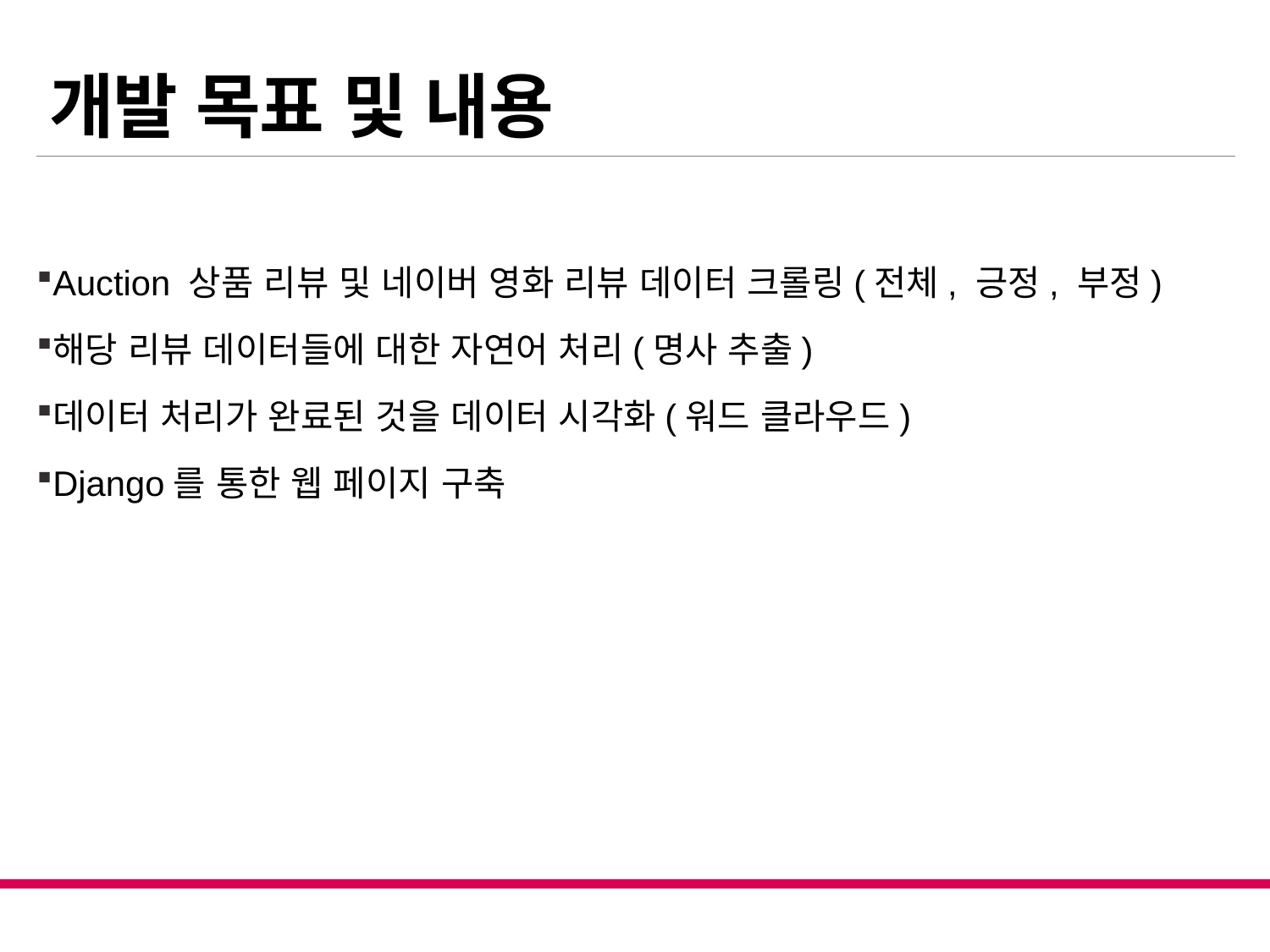

# 개발 목표 및 내용
Auction 상품 리뷰 및 네이버 영화 리뷰 데이터 크롤링(전체, 긍정, 부정)
해당 리뷰 데이터들에 대한 자연어 처리(명사 추출)
데이터 처리가 완료된 것을 데이터 시각화(워드 클라우드)
Django를 통한 웹 페이지 구축

5